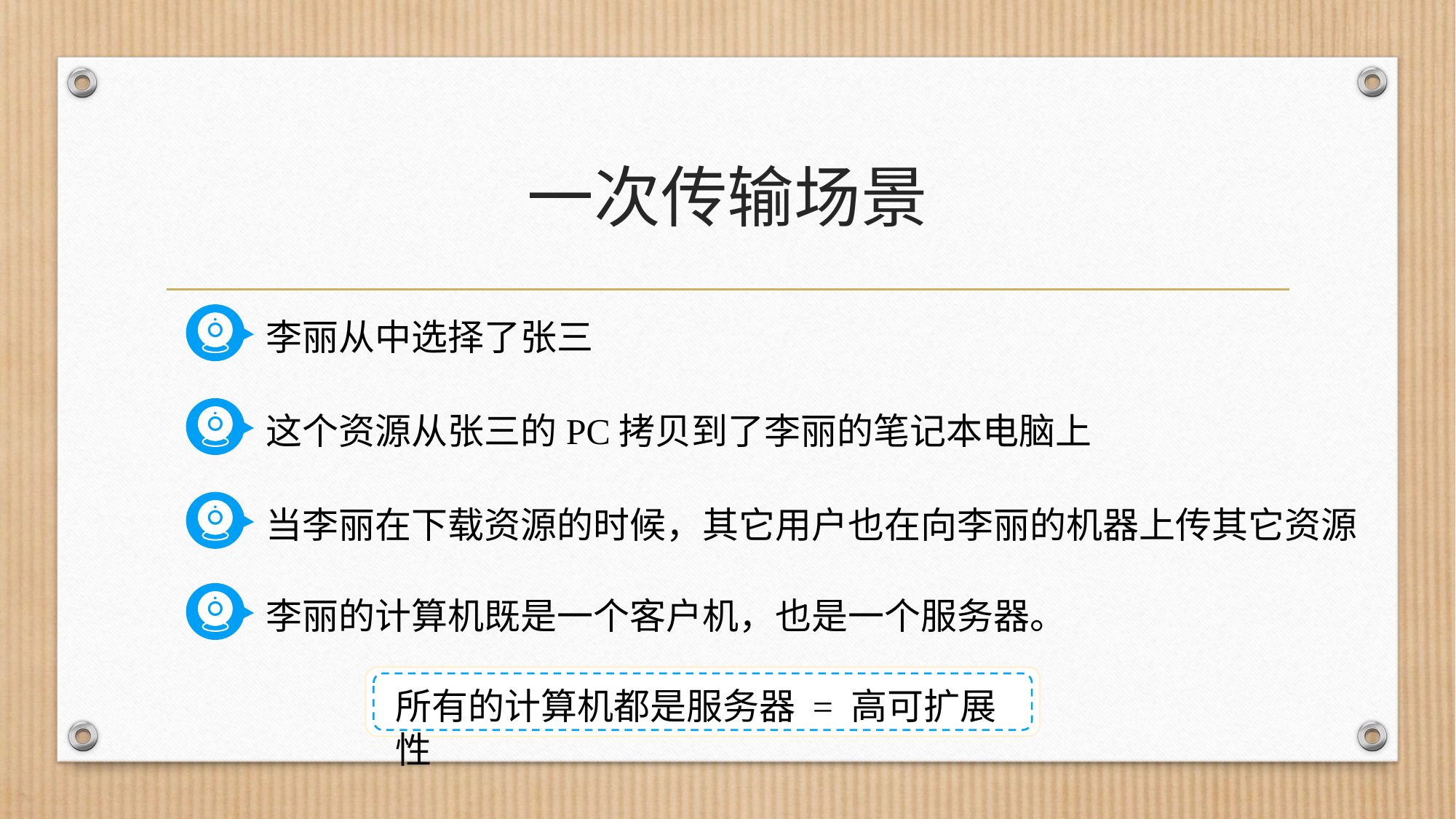

# 一次传输场景

李丽从中选择了张三

这个资源从张三的PC拷贝到了李丽的笔记本电脑上

当李丽在下载资源的时候，其它用户也在向李丽的机器上传其它资源

李丽的计算机既是一个客户机，也是一个服务器。

所有的计算机都是服务器 = 高可扩展性